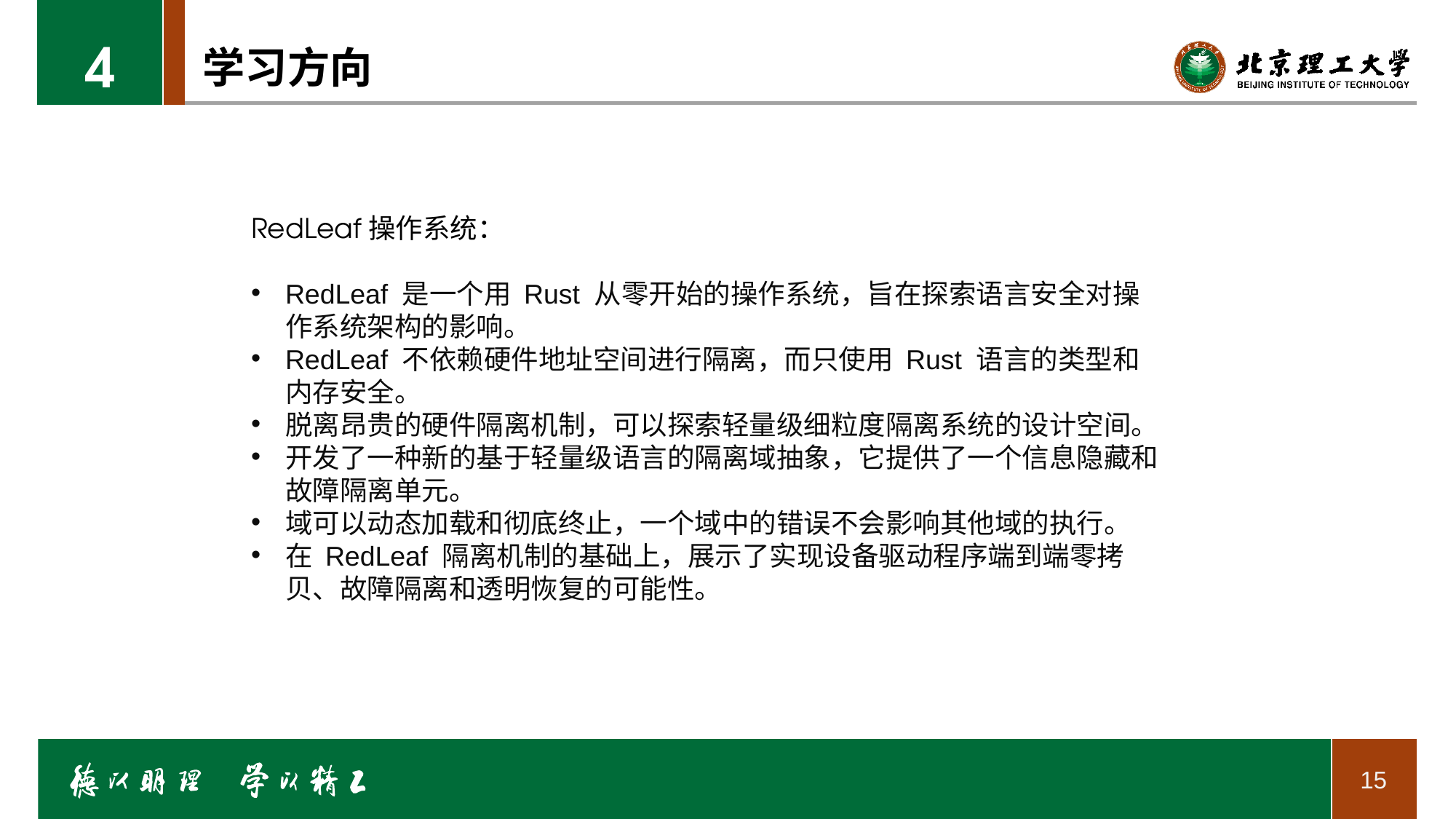

4
# 学习方向
RedLeaf操作系统：

RedLeaf 是一个用 Rust 从零开始的操作系统，旨在探索语言安全对操作系统架构的影响。
RedLeaf 不依赖硬件地址空间进行隔离，而只使用 Rust 语言的类型和内存安全。
脱离昂贵的硬件隔离机制，可以探索轻量级细粒度隔离系统的设计空间。
开发了一种新的基于轻量级语言的隔离域抽象，它提供了一个信息隐藏和故障隔离单元。
域可以动态加载和彻底终止，一个域中的错误不会影响其他域的执行。
在 RedLeaf 隔离机制的基础上，展示了实现设备驱动程序端到端零拷贝、故障隔离和透明恢复的可能性。